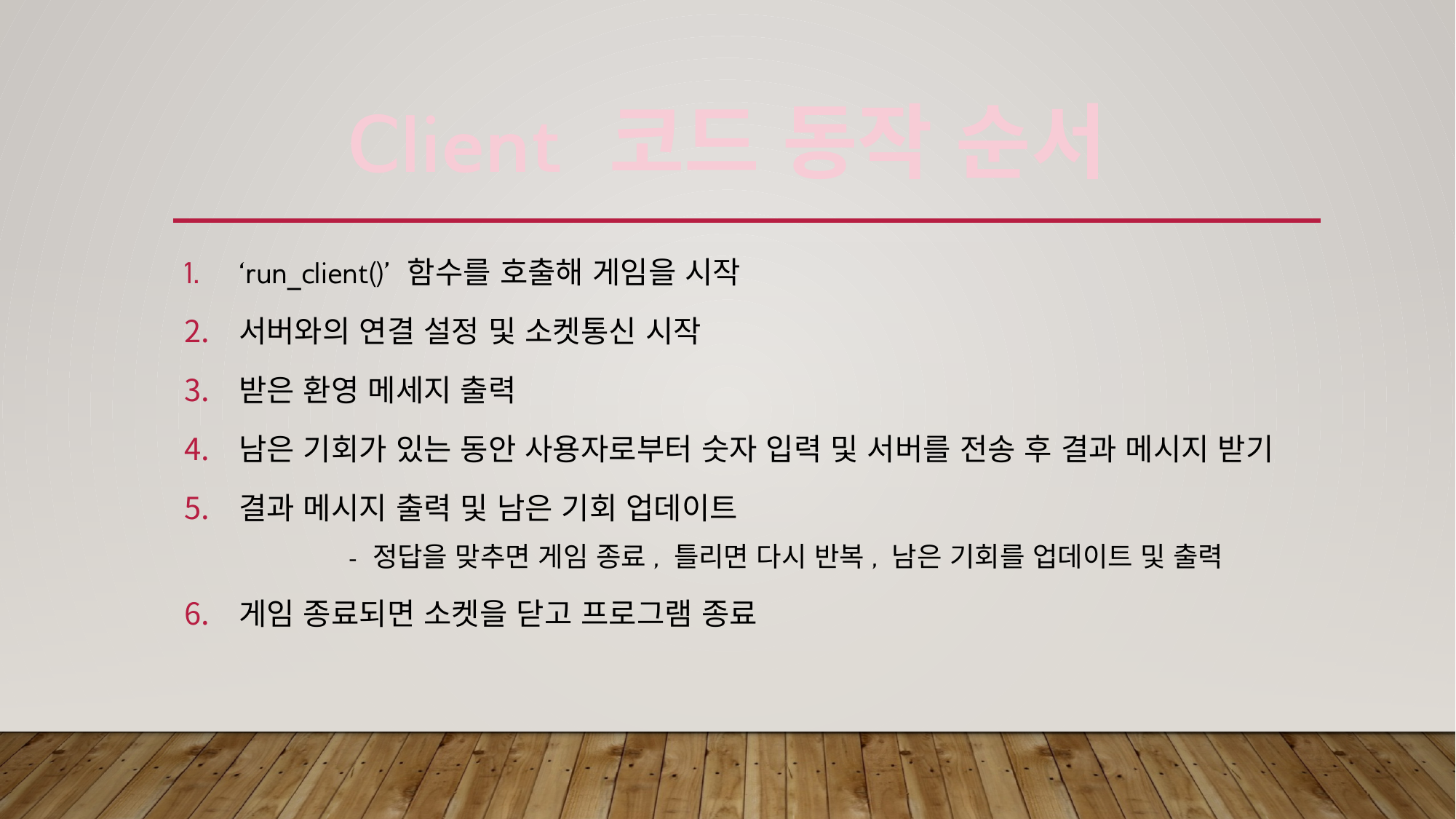

Client 코드 동작 순서
‘run_client()’ 함수를 호출해 게임을 시작
서버와의 연결 설정 및 소켓통신 시작
받은 환영 메세지 출력
남은 기회가 있는 동안 사용자로부터 숫자 입력 및 서버를 전송 후 결과 메시지 받기
결과 메시지 출력 및 남은 기회 업데이트
	- 정답을 맞추면 게임 종료, 틀리면 다시 반복, 남은 기회를 업데이트 및 출력
게임 종료되면 소켓을 닫고 프로그램 종료